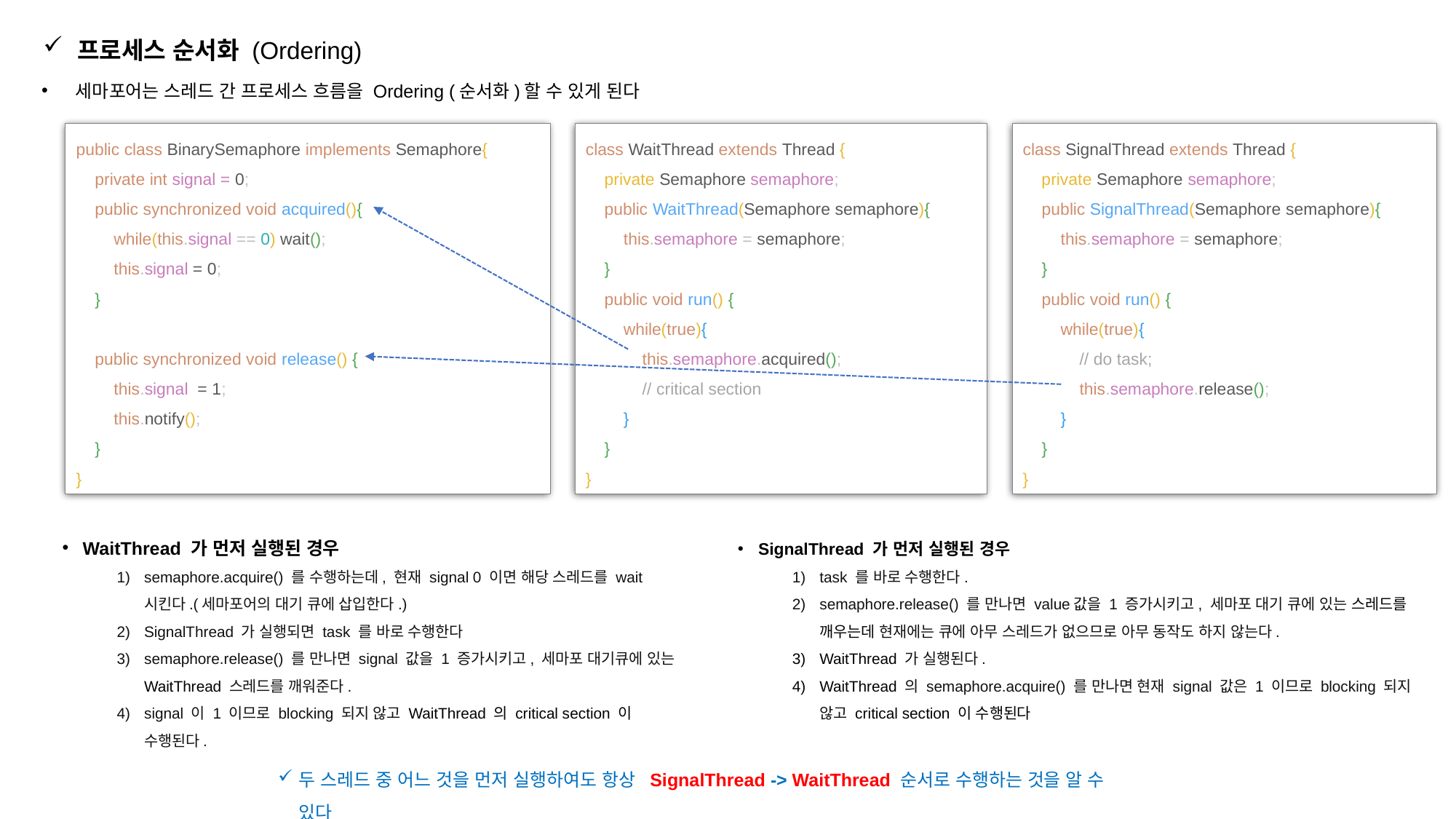

프로세스 순서화 (Ordering)
세마포어는 스레드 간 프로세스 흐름을 Ordering (순서화)할 수 있게 된다
class SignalThread extends Thread {
    private Semaphore semaphore;
    public SignalThread(Semaphore semaphore){
        this.semaphore = semaphore;
    }
    public void run() {
        while(true){
            // do task;
            this.semaphore.release();
        }
    }
}
public class BinarySemaphore implements Semaphore{
    private int signal = 0;
    public synchronized void acquired(){
        while(this.signal == 0) wait();
        this.signal = 0;
    }
    public synchronized void release() {
        this.signal  = 1;
        this.notify();
    }
}
class WaitThread extends Thread {
    private Semaphore semaphore;
    public WaitThread(Semaphore semaphore){
        this.semaphore = semaphore;
    }
    public void run() {
        while(true){
            this.semaphore.acquired();
            // critical section
        }
    }
}
WaitThread 가 먼저 실행된 경우
semaphore.acquire() 를 수행하는데, 현재 signal 0 이면 해당 스레드를 wait 시킨다.(세마포어의 대기 큐에 삽입한다.)
SignalThread 가 실행되면 task 를 바로 수행한다
semaphore.release() 를 만나면 signal 값을 1 증가시키고, 세마포 대기큐에 있는 WaitThread 스레드를 깨워준다.
signal 이 1 이므로 blocking 되지 않고 WaitThread 의 critical section 이 수행된다.
SignalThread 가 먼저 실행된 경우
task 를 바로 수행한다.
semaphore.release() 를 만나면 value값을 1 증가시키고, 세마포 대기 큐에 있는 스레드를 깨우는데 현재에는 큐에 아무 스레드가 없으므로 아무 동작도 하지 않는다.
WaitThread 가 실행된다.
WaitThread 의 semaphore.acquire() 를 만나면 현재 signal 값은 1 이므로 blocking 되지 않고 critical section 이 수행된다
두 스레드 중 어느 것을 먼저 실행하여도 항상  SignalThread -> WaitThread 순서로 수행하는 것을 알 수 있다